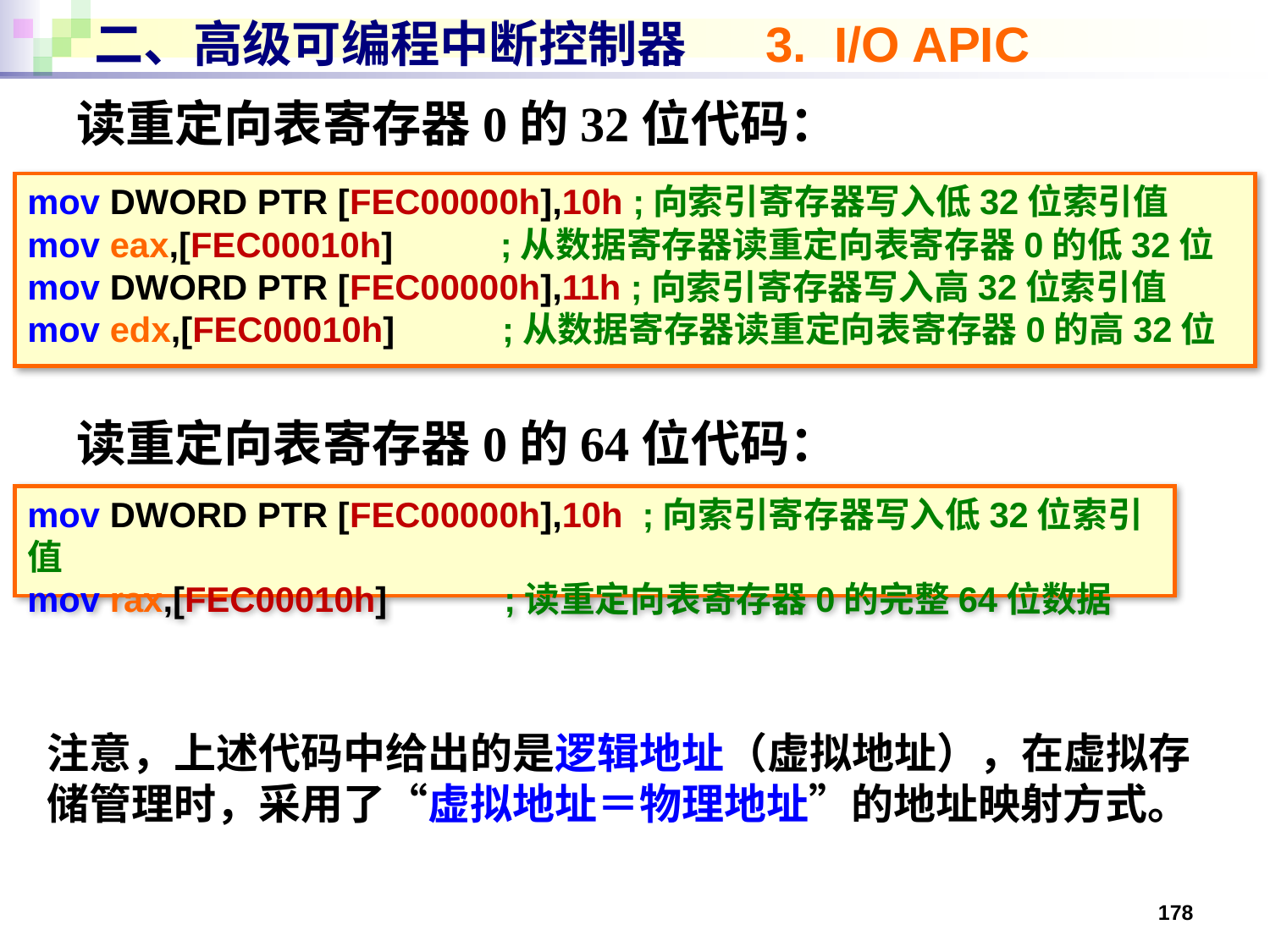

# 二、高级可编程中断控制器      3.  I/O APIC
读重定向表寄存器0的32位代码：
mov DWORD PTR [FEC00000h],10h ;向索引寄存器写入低32位索引值
mov eax,[FEC00010h]           ;从数据寄存器读重定向表寄存器0的低32位
mov DWORD PTR [FEC00000h],11h ;向索引寄存器写入高32位索引值
mov edx,[FEC00010h]           ;从数据寄存器读重定向表寄存器0的高32位
读重定向表寄存器0的64位代码：
mov DWORD PTR [FEC00000h],10h  ;向索引寄存器写入低32位索引值
mov rax,[FEC00010h]            ;读重定向表寄存器0的完整64位数据
注意，上述代码中给出的是逻辑地址（虚拟地址），在虚拟存储管理时，采用了“虚拟地址＝物理地址”的地址映射方式。
178